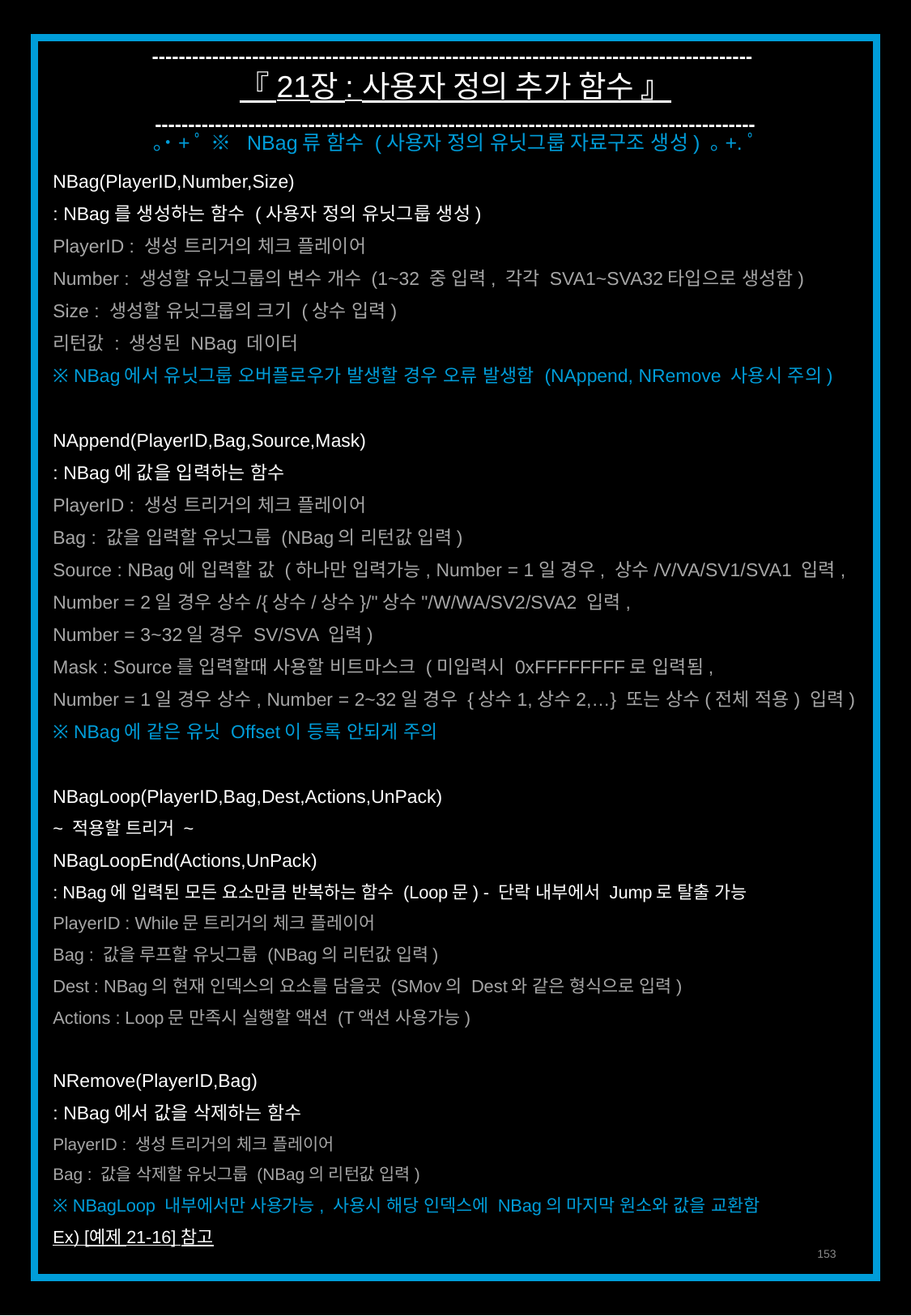

------------------------------------------------------------------------------------------
『 21장 : 사용자 정의 추가 함수 』
------------------------------------------------------------------------------------------

｡˙+ﾟ ※  NBag류 함수 (사용자 정의 유닛그룹 자료구조 생성) ｡+.ﾟ
NBag(PlayerID,Number,Size)
: NBag를 생성하는 함수 (사용자 정의 유닛그룹 생성)
PlayerID : 생성 트리거의 체크 플레이어
Number : 생성할 유닛그룹의 변수 개수 (1~32 중 입력, 각각 SVA1~SVA32타입으로 생성함)
Size : 생성할 유닛그룹의 크기 (상수 입력)
리턴값 : 생성된 NBag 데이터
※ NBag에서 유닛그룹 오버플로우가 발생할 경우 오류 발생함 (NAppend, NRemove 사용시 주의)

NAppend(PlayerID,Bag,Source,Mask)
: NBag에 값을 입력하는 함수
PlayerID : 생성 트리거의 체크 플레이어
Bag : 값을 입력할 유닛그룹 (NBag의 리턴값 입력)
Source : NBag에 입력할 값 (하나만 입력가능, Number = 1일 경우, 상수/V/VA/SV1/SVA1 입력,
Number = 2일 경우 상수/{상수/상수}/"상수"/W/WA/SV2/SVA2 입력,
Number = 3~32일 경우 SV/SVA 입력)
Mask : Source를 입력할때 사용할 비트마스크 (미입력시 0xFFFFFFFF로 입력됨,
Number = 1일 경우 상수, Number = 2~32일 경우 {상수1,상수2,…} 또는 상수(전체 적용) 입력)
※ NBag에 같은 유닛 Offset이 등록 안되게 주의

NBagLoop(PlayerID,Bag,Dest,Actions,UnPack)
~ 적용할 트리거 ~
NBagLoopEnd(Actions,UnPack)
: NBag에 입력된 모든 요소만큼 반복하는 함수 (Loop문) - 단락 내부에서 Jump로 탈출 가능
PlayerID : While문 트리거의 체크 플레이어
Bag : 값을 루프할 유닛그룹 (NBag의 리턴값 입력)
Dest : NBag의 현재 인덱스의 요소를 담을곳 (SMov의 Dest와 같은 형식으로 입력)
Actions : Loop문 만족시 실행할 액션 (T액션 사용가능)

NRemove(PlayerID,Bag)
: NBag에서 값을 삭제하는 함수
PlayerID : 생성 트리거의 체크 플레이어
Bag : 값을 삭제할 유닛그룹 (NBag의 리턴값 입력)
※ NBagLoop 내부에서만 사용가능, 사용시 해당 인덱스에 NBag의 마지막 원소와 값을 교환함
Ex) [예제 21-16] 참고
153